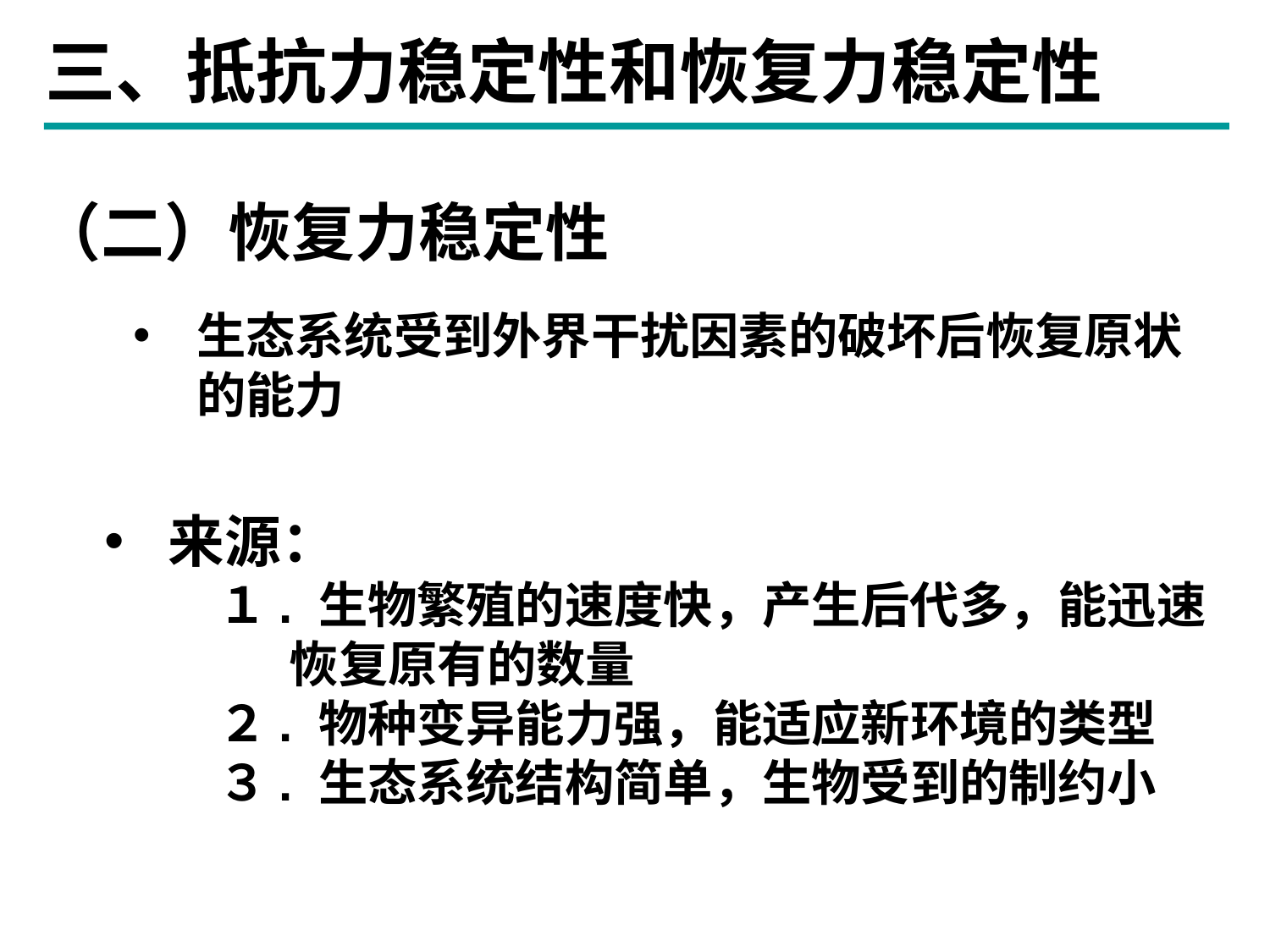

三、抵抗力稳定性和恢复力稳定性

（二）恢复力稳定性
生态系统受到外界干扰因素的破坏后恢复原状的能力
来源：
　１. 生物繁殖的速度快，产生后代多，能迅速
　　  恢复原有的数量
　２. 物种变异能力强，能适应新环境的类型
　３. 生态系统结构简单，生物受到的制约小